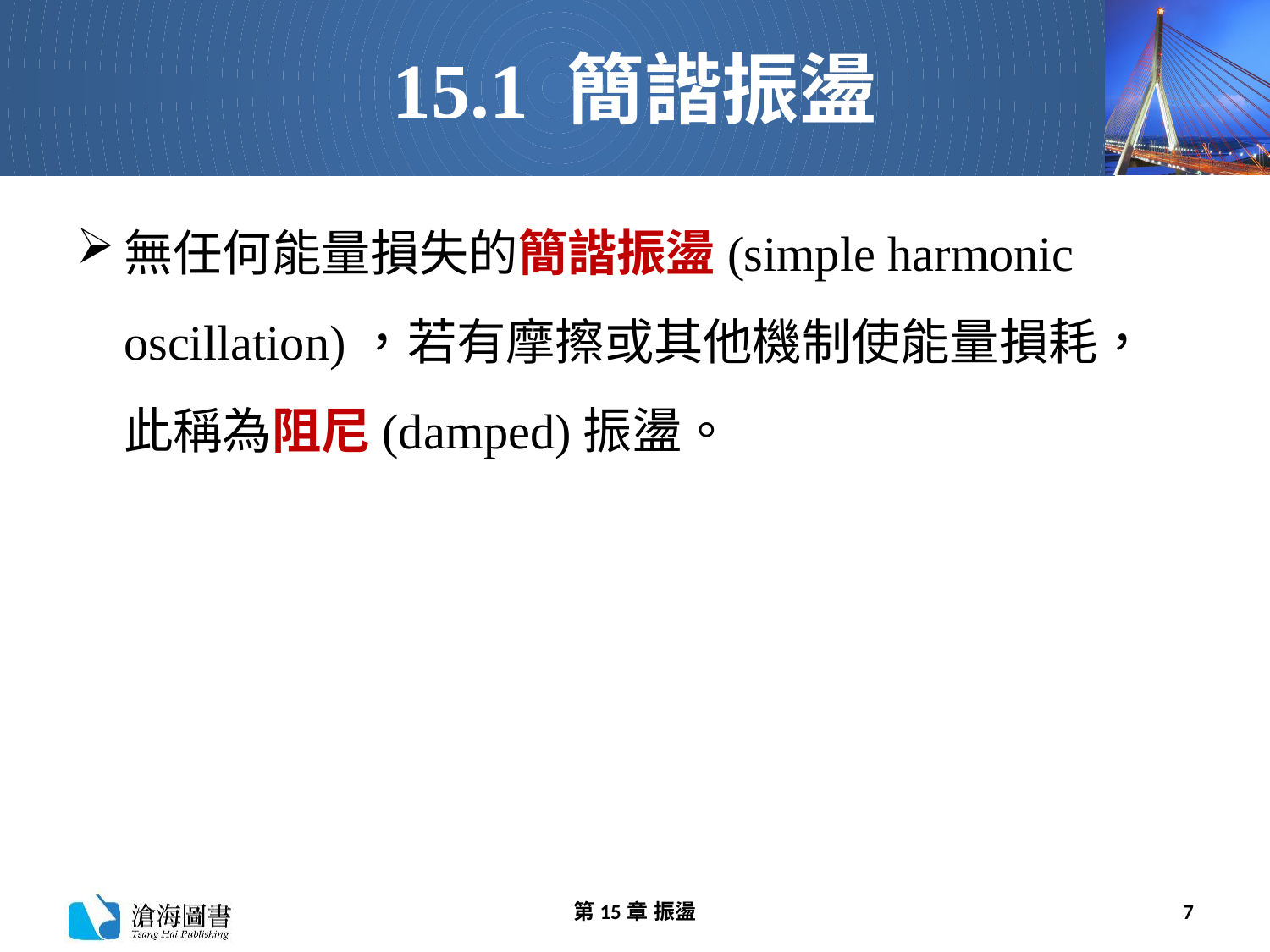

# 15.1 簡諧振盪
無任何能量損失的簡諧振盪(simple harmonic oscillation)，若有摩擦或其他機制使能量損耗，此稱為阻尼(damped)振盪。
第15章 振盪
7